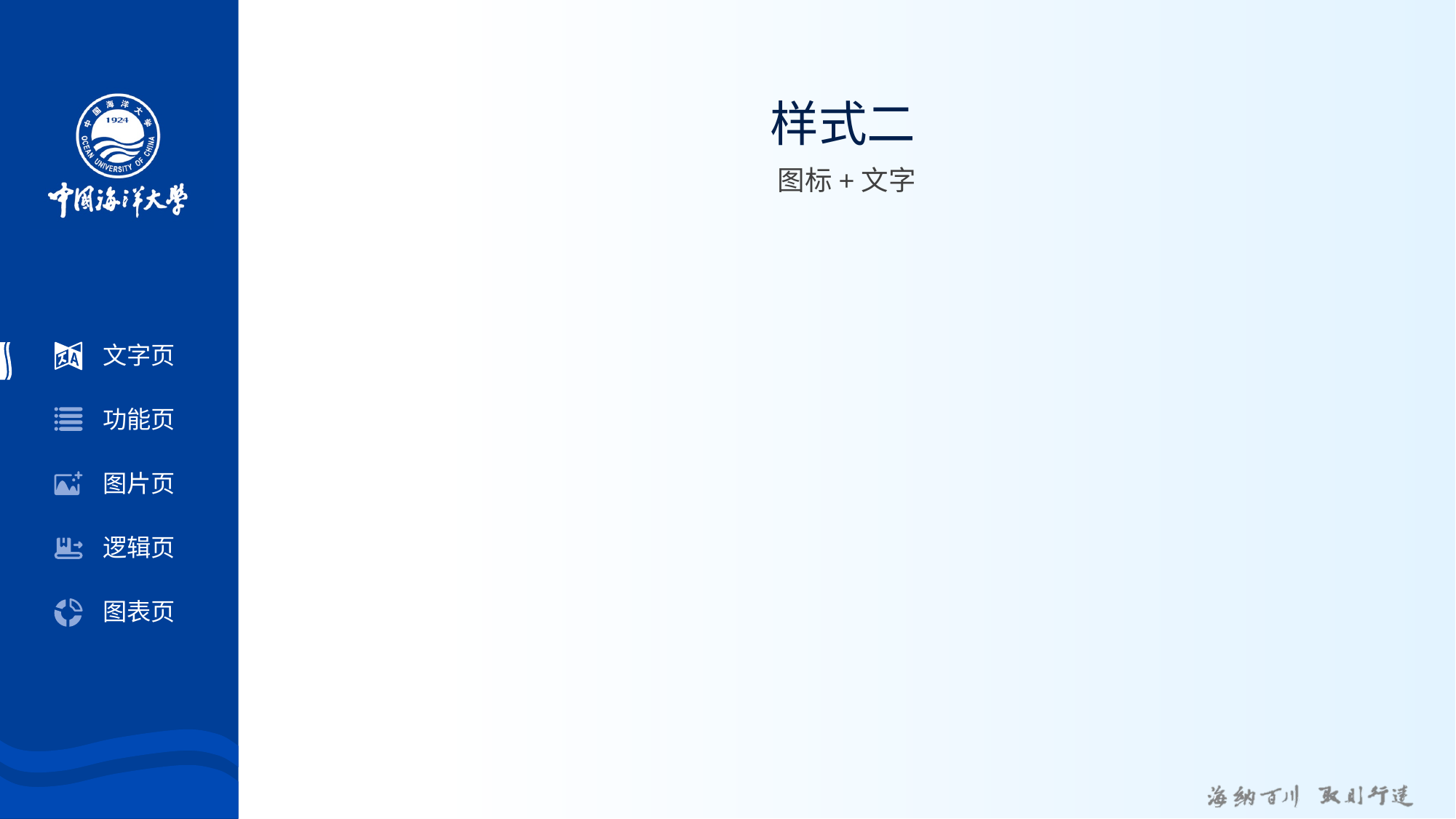

# 样式二
图标+文字
文字页

功能页

图片页

逻辑页

图表页